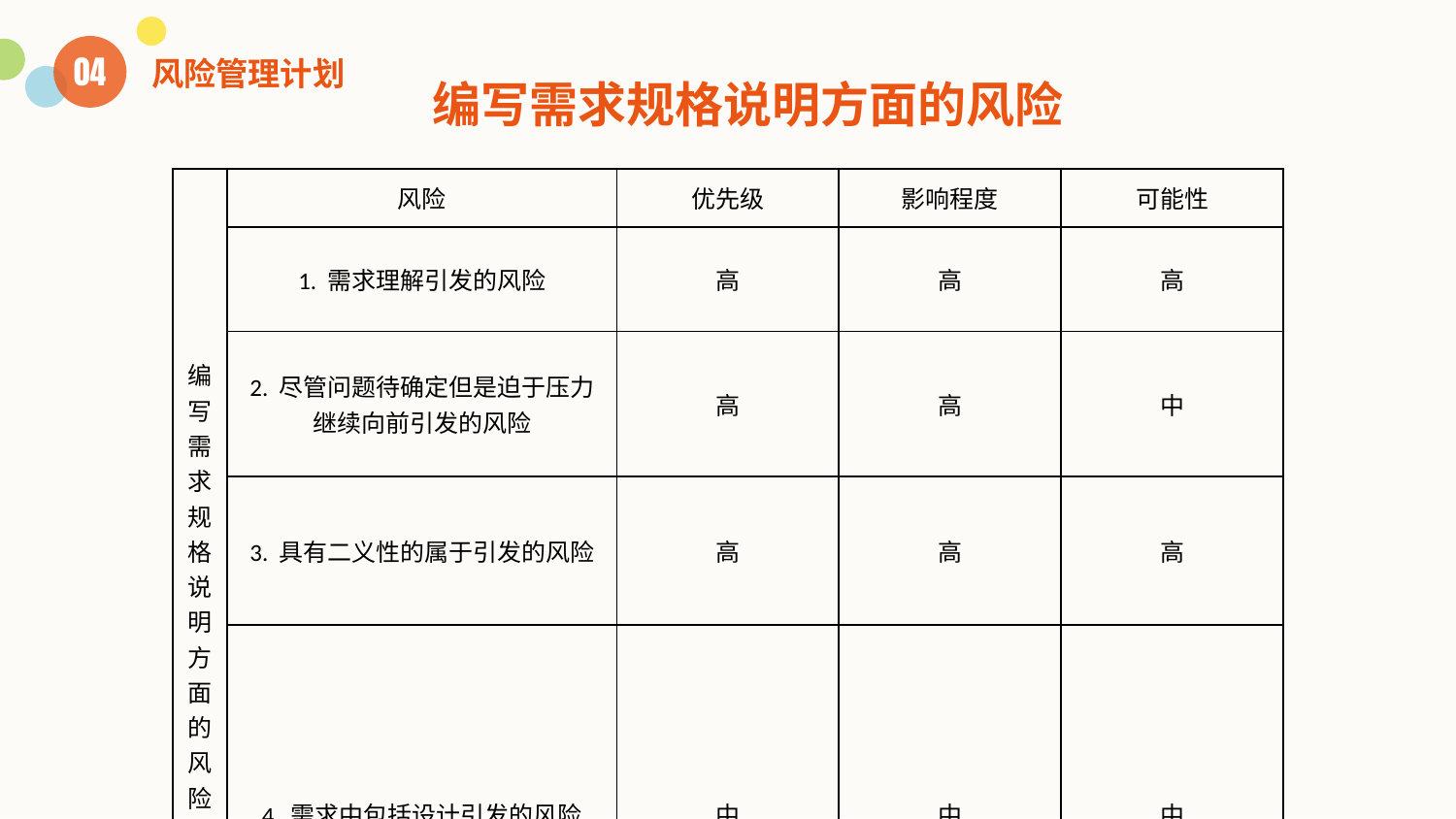

04
风险管理计划

编写需求规格说明方面的风险
| 编写需求规格说明方面的风险 | 风险 | 优先级 | 影响程度 | 可能性 |
| --- | --- | --- | --- | --- |
|  | 1. 需求理解引发的风险 | 高 | 高 | 高 |
|  | 2. 尽管问题待确定但是迫于压力继续向前引发的风险 | 高 | 高 | 中 |
|  | 3. 具有二义性的属于引发的风险 | 高 | 高 | 高 |
|  | 4. 需求中包括设计引发的风险 | 中 | 中 | 中 |